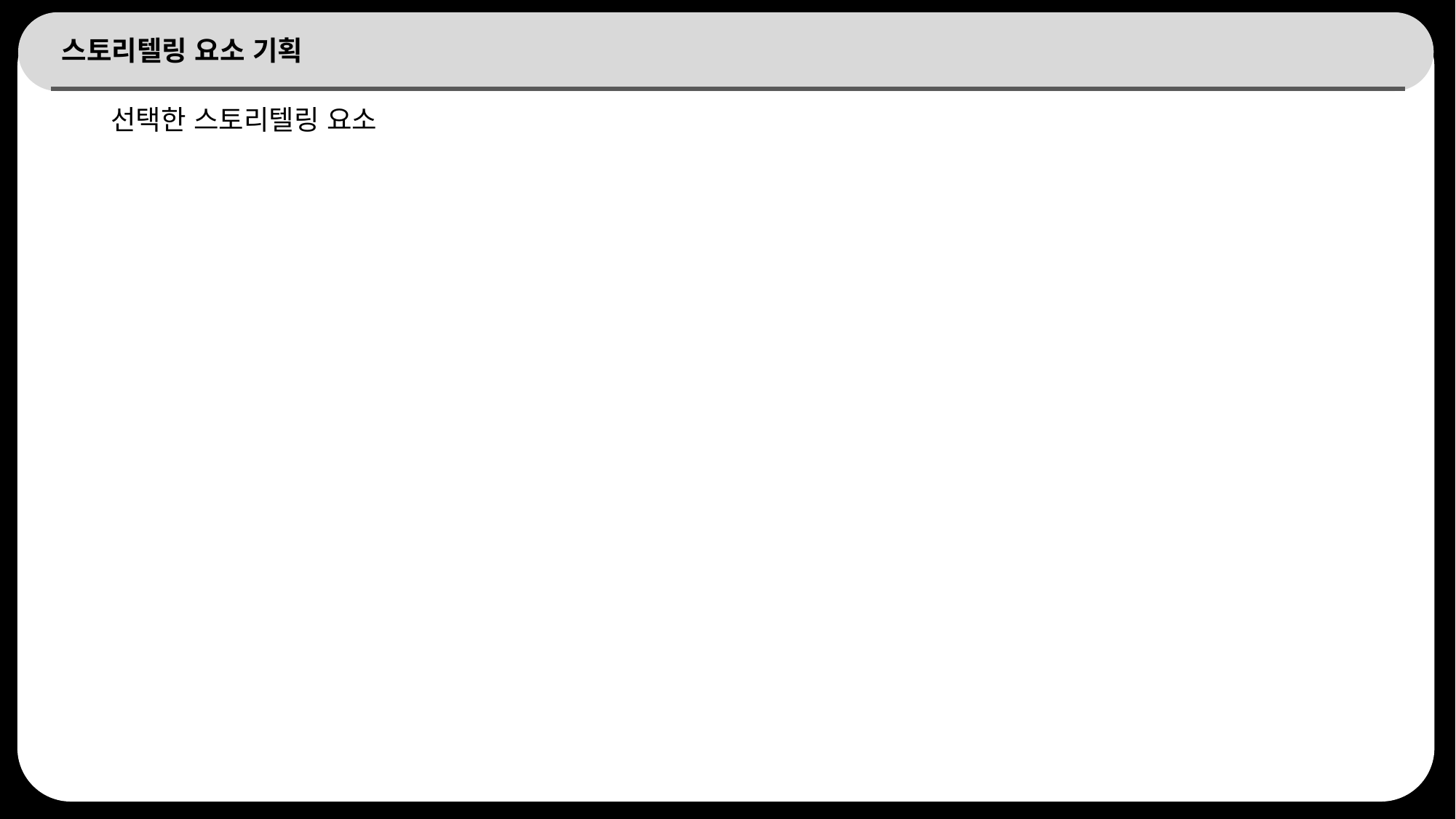

# 스토리텔링 요소 기획
선택한 스토리텔링 요소
11